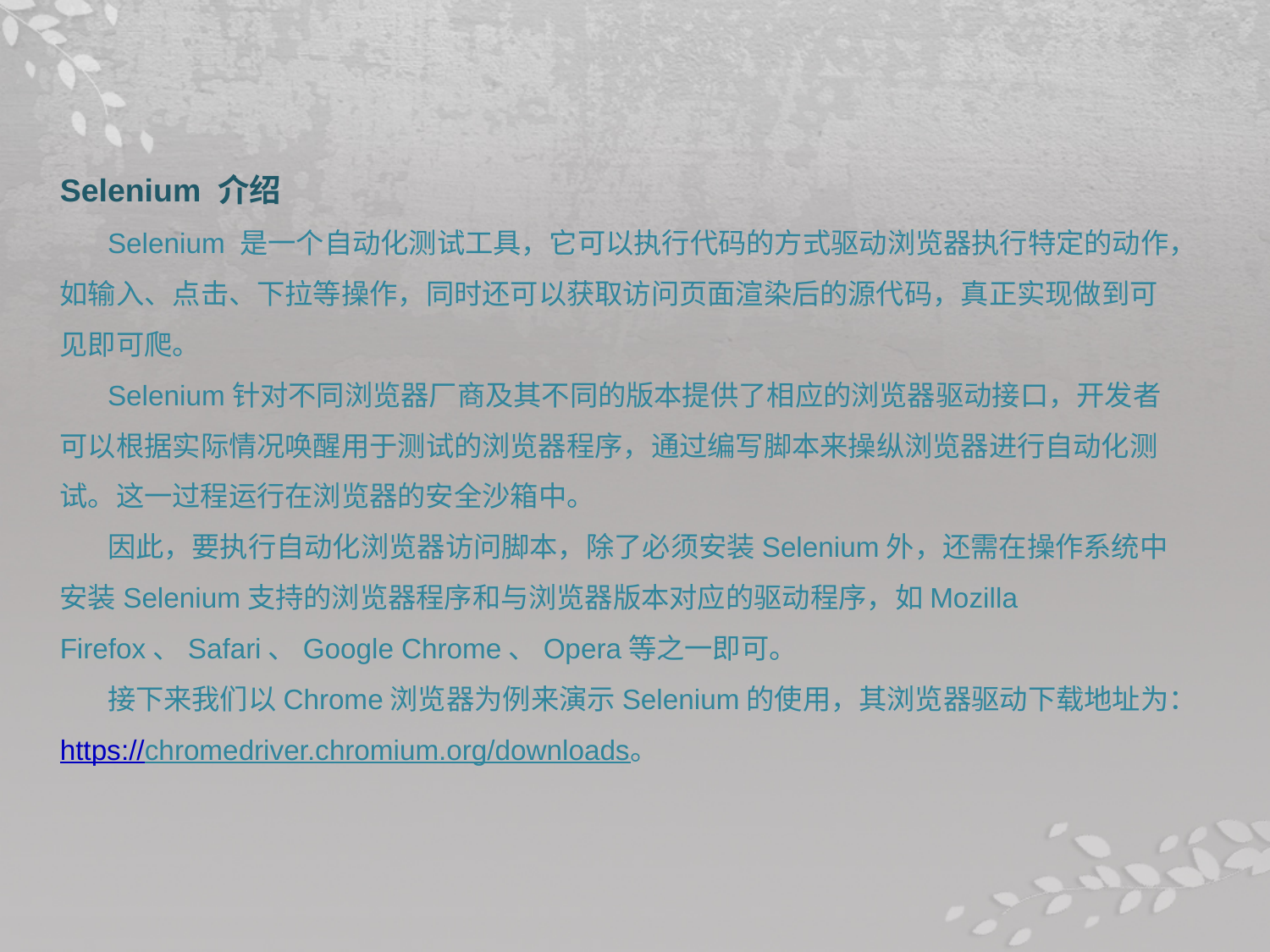

Selenium 介绍
Selenium 是一个自动化测试工具，它可以执行代码的方式驱动浏览器执行特定的动作，如输入、点击、下拉等操作，同时还可以获取访问页面渲染后的源代码，真正实现做到可见即可爬。
Selenium针对不同浏览器厂商及其不同的版本提供了相应的浏览器驱动接口，开发者可以根据实际情况唤醒用于测试的浏览器程序，通过编写脚本来操纵浏览器进行自动化测试。这一过程运行在浏览器的安全沙箱中。
因此，要执行自动化浏览器访问脚本，除了必须安装Selenium外，还需在操作系统中安装Selenium支持的浏览器程序和与浏览器版本对应的驱动程序，如Mozilla Firefox、Safari、Google Chrome、Opera等之一即可。
接下来我们以Chrome浏览器为例来演示Selenium的使用，其浏览器驱动下载地址为：https://chromedriver.chromium.org/downloads。